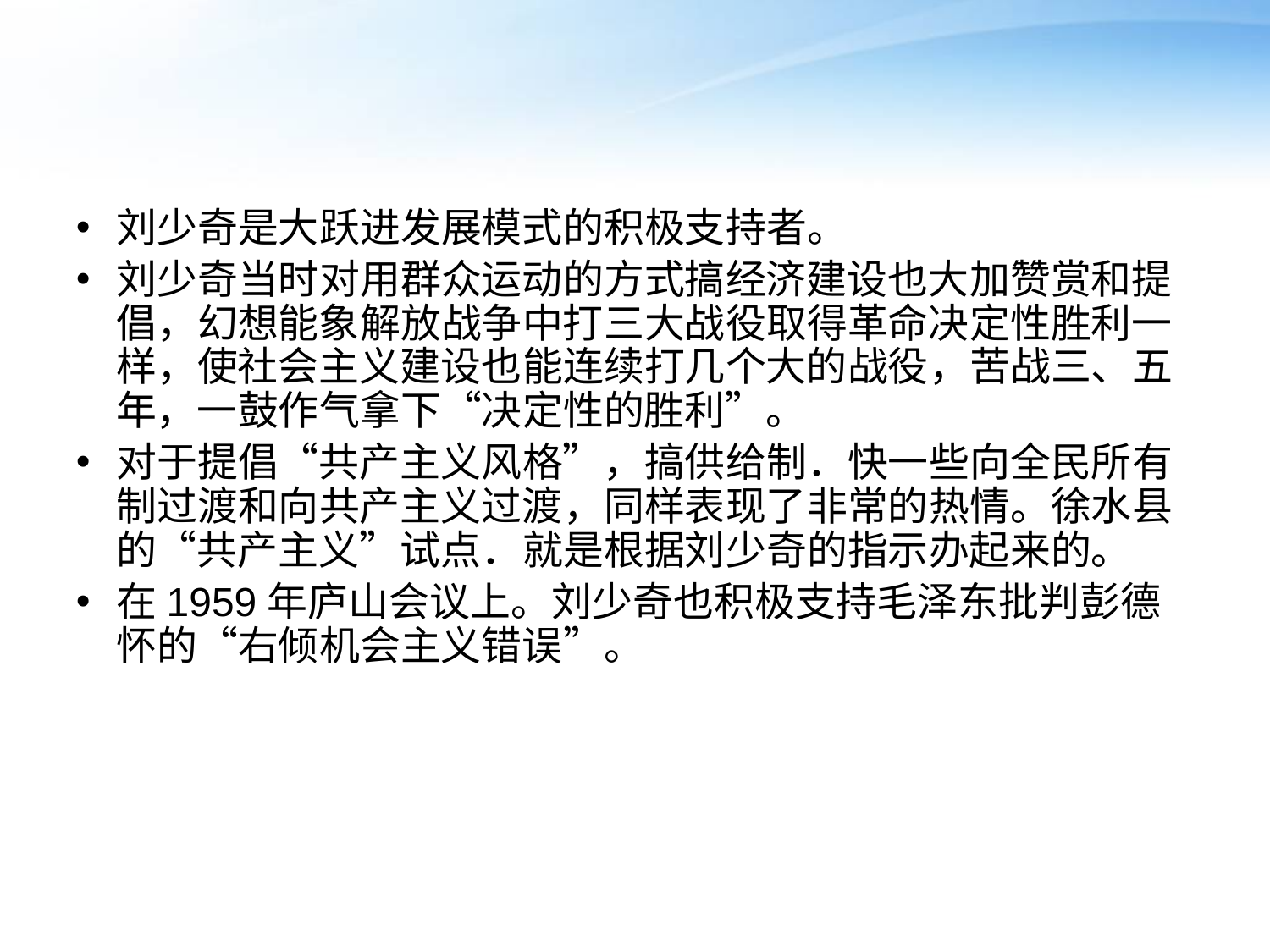

#
刘少奇是大跃进发展模式的积极支持者。
刘少奇当时对用群众运动的方式搞经济建设也大加赞赏和提倡，幻想能象解放战争中打三大战役取得革命决定性胜利一样，使社会主义建设也能连续打几个大的战役，苦战三、五年，一鼓作气拿下“决定性的胜利”。
对于提倡“共产主义风格”，搞供给制．快一些向全民所有制过渡和向共产主义过渡，同样表现了非常的热情。徐水县的“共产主义”试点．就是根据刘少奇的指示办起来的。
在1959年庐山会议上。刘少奇也积极支持毛泽东批判彭德怀的“右倾机会主义错误”。